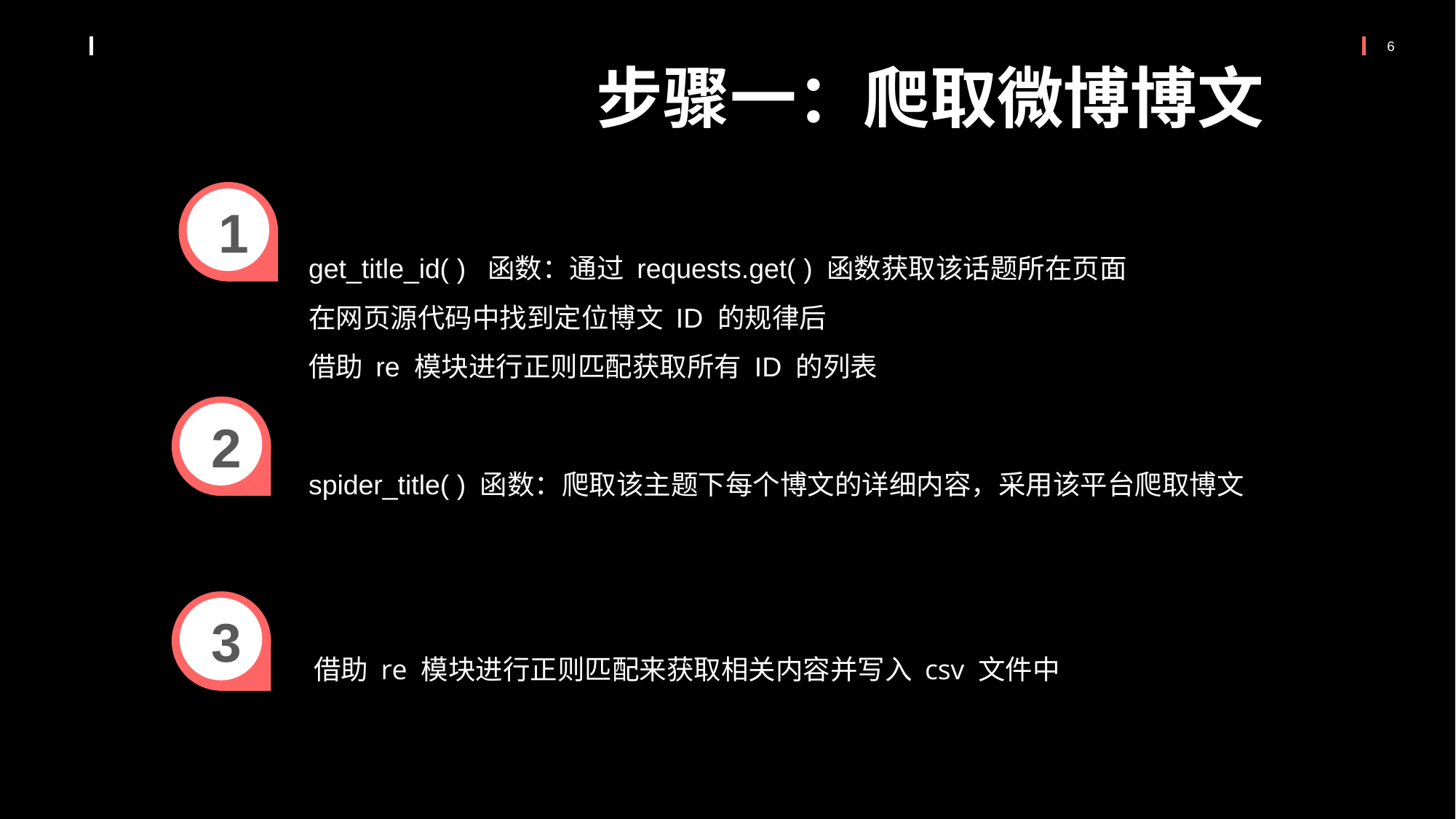

步骤一：爬取微博博文

1
get_title_id( )  函数：通过 requests.get( ) 函数获取该话题所在页面
在网页源代码中找到定位博文 ID 的规律后
借助 re 模块进行正则匹配获取所有 ID 的列表

2
spider_title( ) 函数：爬取该主题下每个博文的详细内容，采用该平台爬取博文

3
借助 re 模块进行正则匹配来获取相关内容并写入 csv 文件中